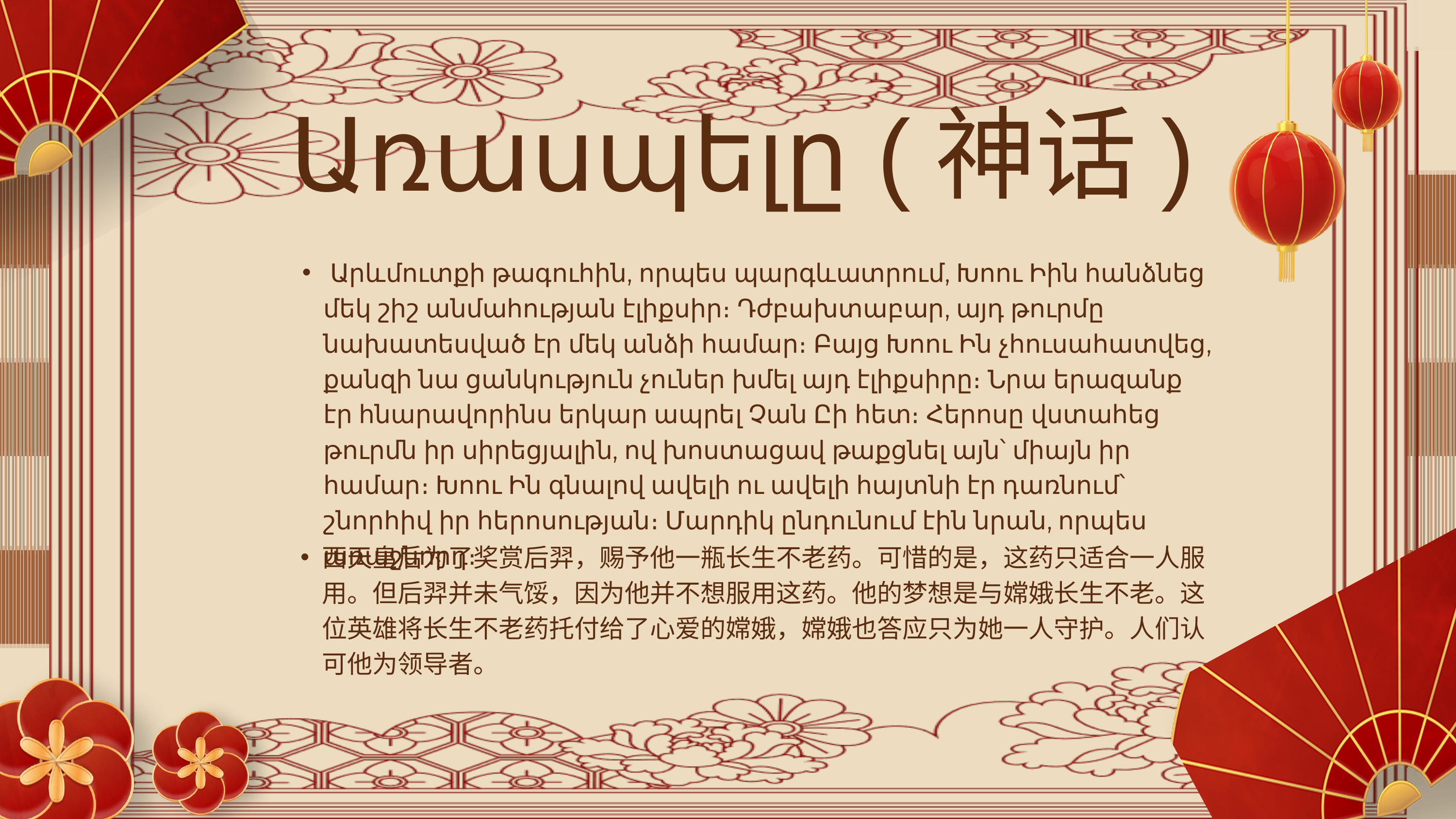

Առասպելը (神话)

 Արևմուտքի թագուհին, որպես պարգևատրում, Խոու Իին հանձնեց մեկ շիշ անմահության էլիքսիր։ Դժբախտաբար, այդ թուրմը նախատեսված էր մեկ անձի համար։ Բայց Խոու Ին չհուսահատվեց, քանզի նա ցանկություն չուներ խմել այդ էլիքսիրը։ Նրա երազանք էր հնարավորինս երկար ապրել Չան Ըի հետ։ Հերոսը վստահեց թուրմն իր սիրեցյալին, ով խոստացավ թաքցնել այն՝ միայն իր համար։ Խոու Ին գնալով ավելի ու ավելի հայտնի էր դառնում՝ շնորհիվ իր հերոսության։ Մարդիկ ընդունում էին նրան, որպես առաջնորդ։

西天皇后为了奖赏后羿，赐予他一瓶长生不老药。可惜的是，这药只适合一人服用。但后羿并未气馁，因为他并不想服用这药。他的梦想是与嫦娥长生不老。这位英雄将长生不老药托付给了心爱的嫦娥，嫦娥也答应只为她一人守护。人们认可他为领导者。